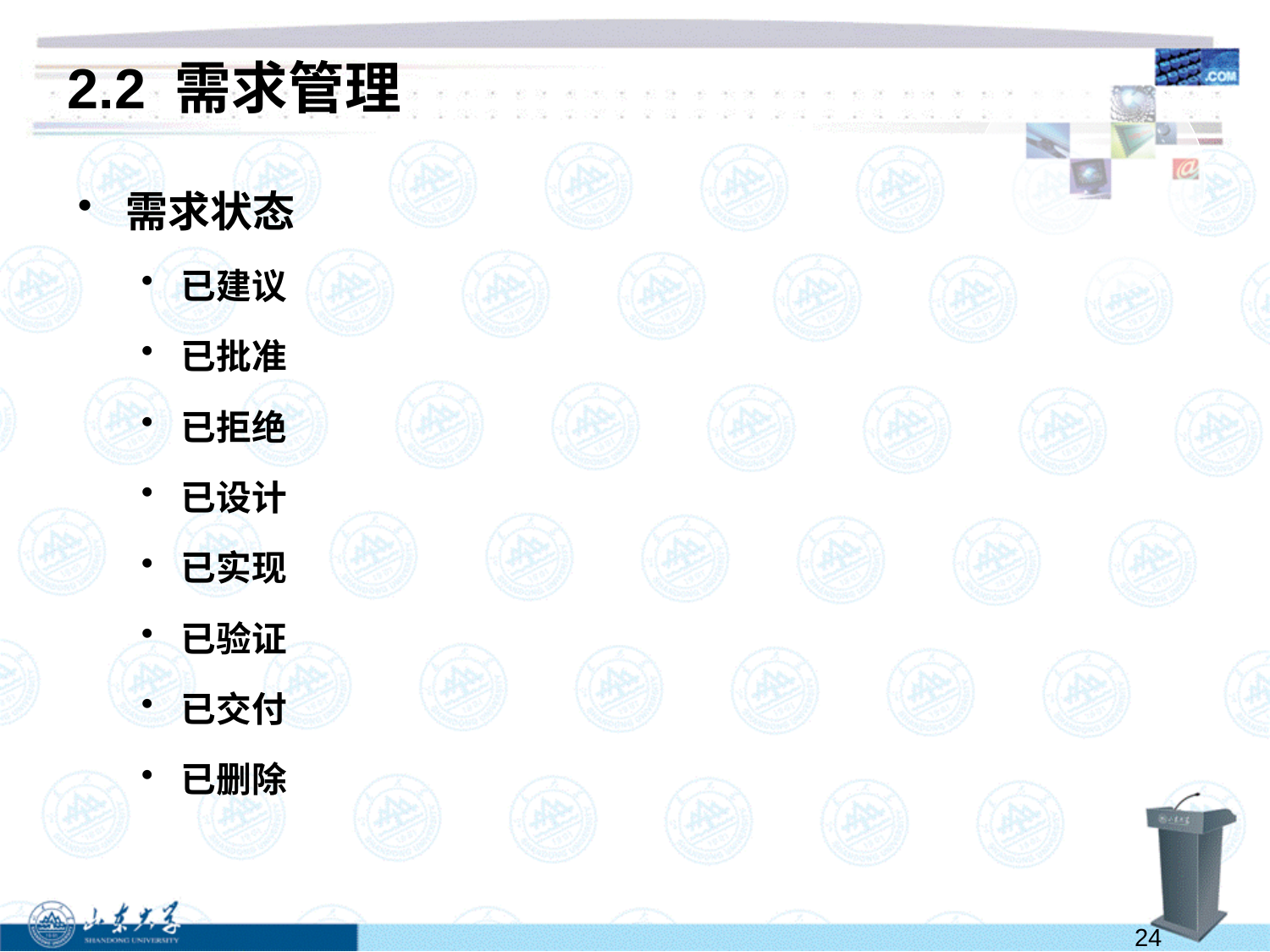

# 2.2 需求管理
需求状态
已建议
已批准
已拒绝
已设计
已实现
已验证
已交付
已删除
24